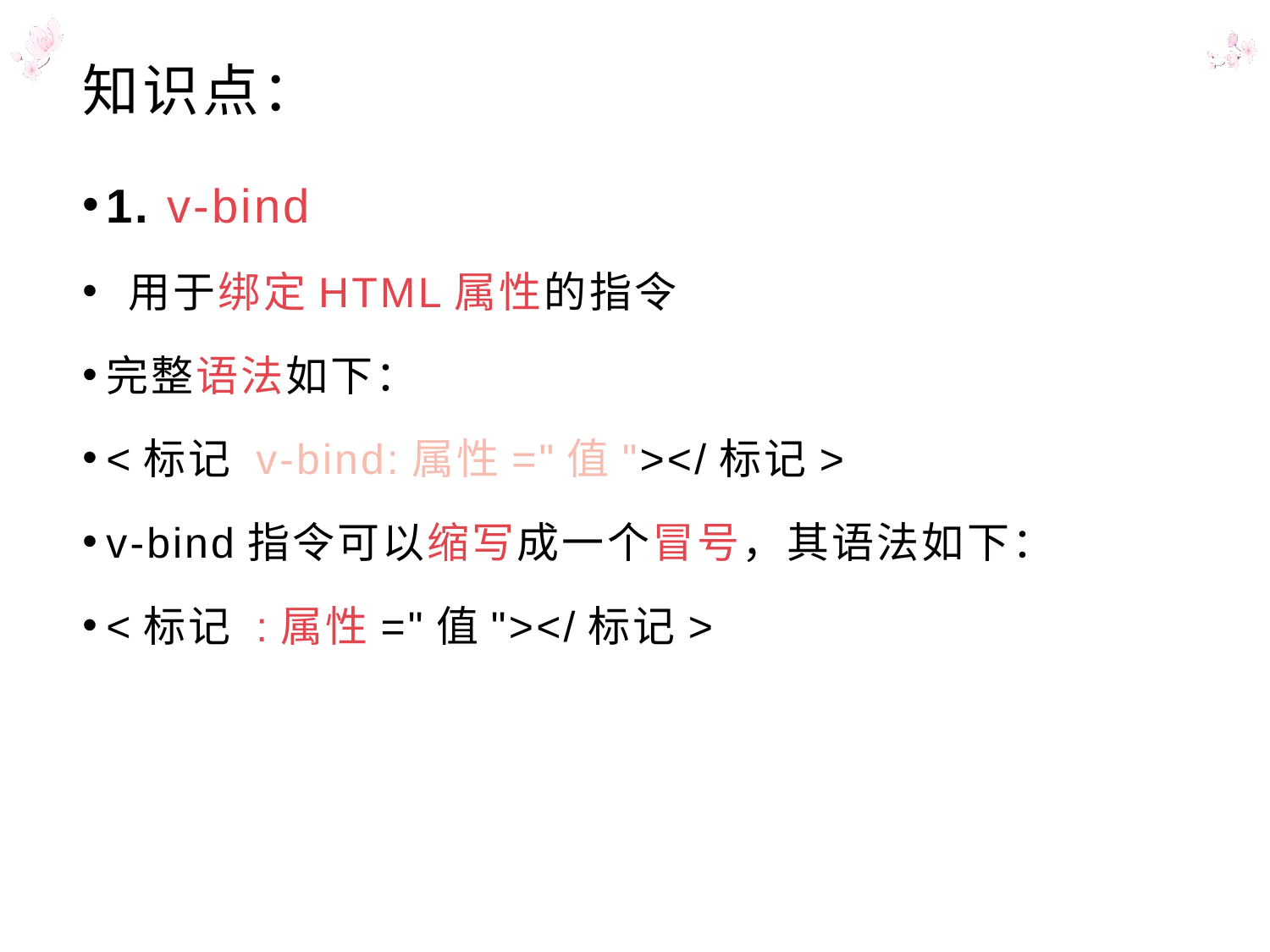

# 知识点：
1. v-bind
 用于绑定HTML属性的指令
完整语法如下：
<标记 v-bind:属性="值"></标记>
v-bind指令可以缩写成一个冒号，其语法如下：
<标记 :属性="值"></标记>